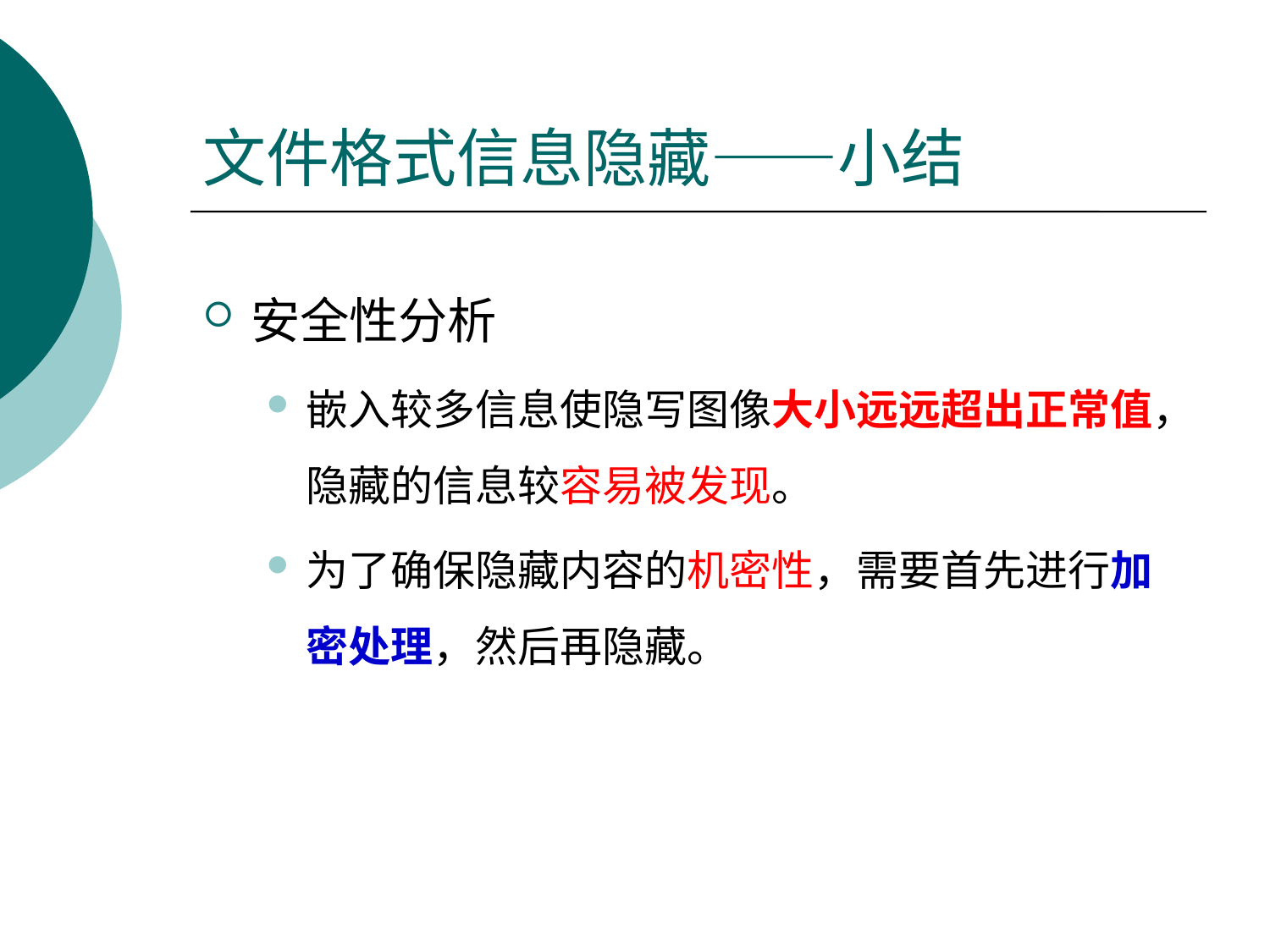

# 文件格式信息隐藏——小结
安全性分析
嵌入较多信息使隐写图像大小远远超出正常值，隐藏的信息较容易被发现。
为了确保隐藏内容的机密性，需要首先进行加密处理，然后再隐藏。